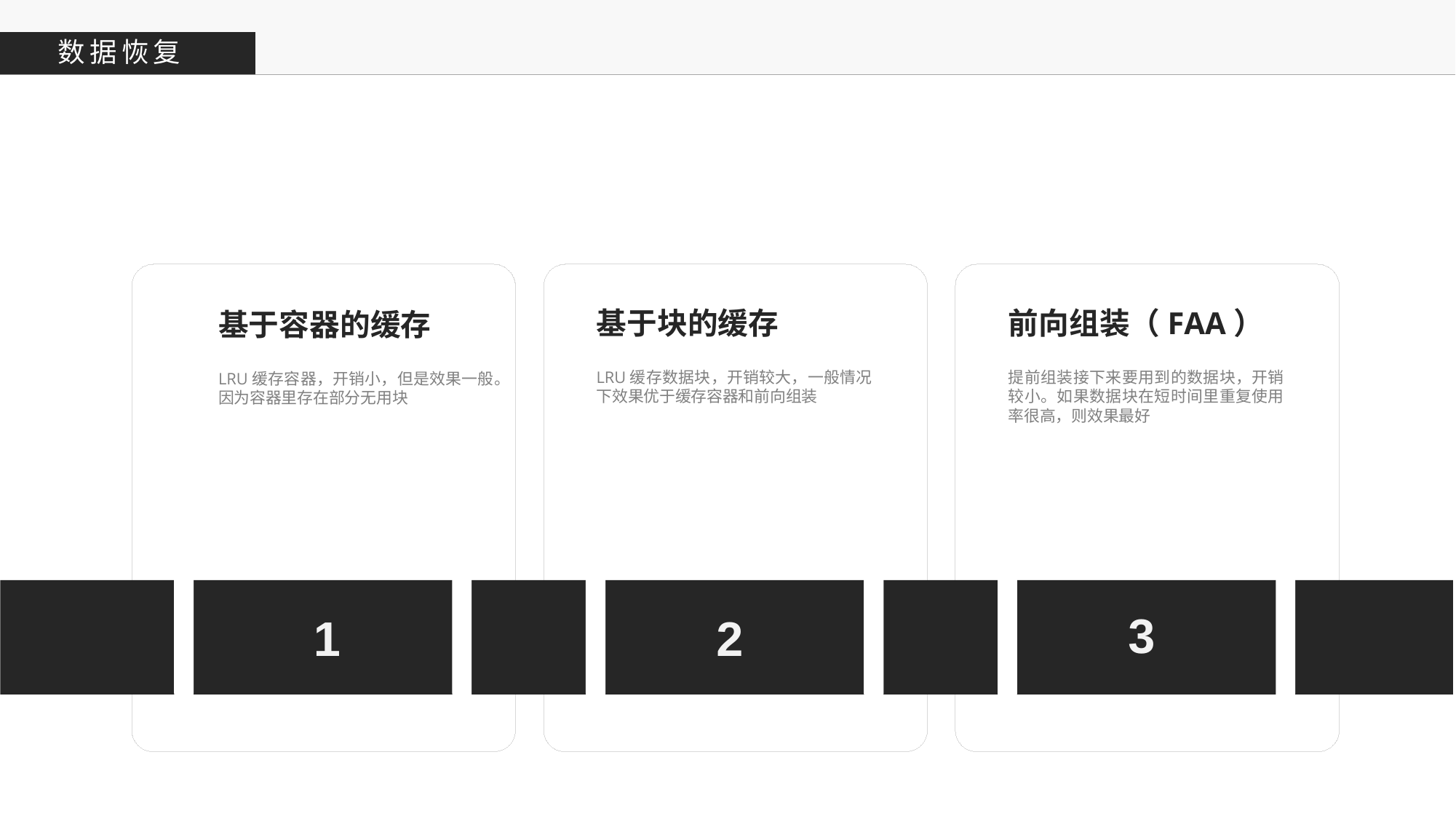

数据恢复

基于块的缓存
前向组装（FAA）
基于容器的缓存
LRU缓存数据块，开销较大，一般情况下效果优于缓存容器和前向组装
提前组装接下来要用到的数据块，开销较小。如果数据块在短时间里重复使用率很高，则效果最好
LRU缓存容器，开销小，但是效果一般。因为容器里存在部分无用块

3
1
2